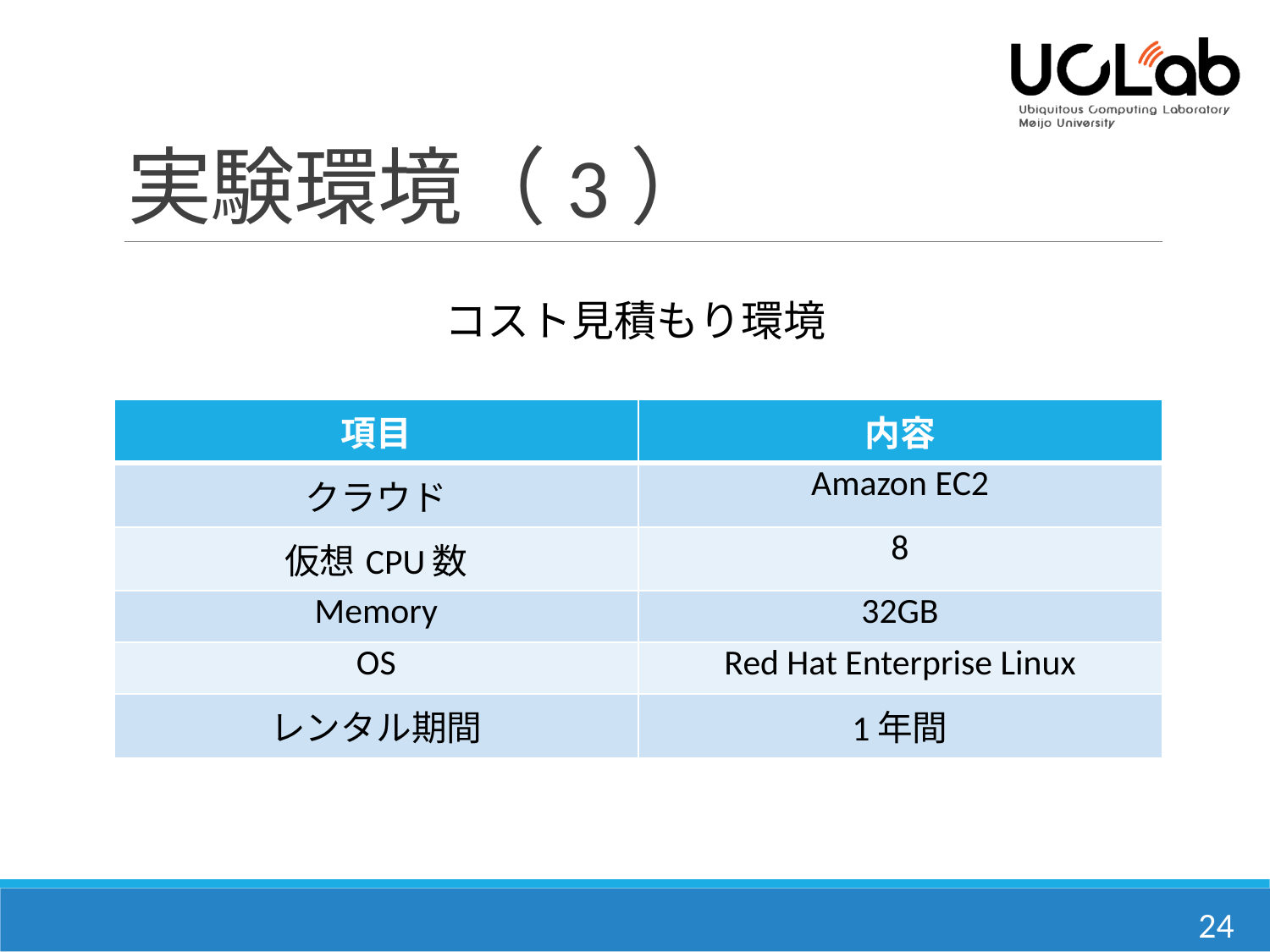

# 実験環境（3）
コスト見積もり環境
| 項目 | 内容 |
| --- | --- |
| クラウド | Amazon EC2 |
| 仮想CPU数 | 8 |
| Memory | 32GB |
| OS | Red Hat Enterprise Linux |
| レンタル期間 | 1年間 |
24